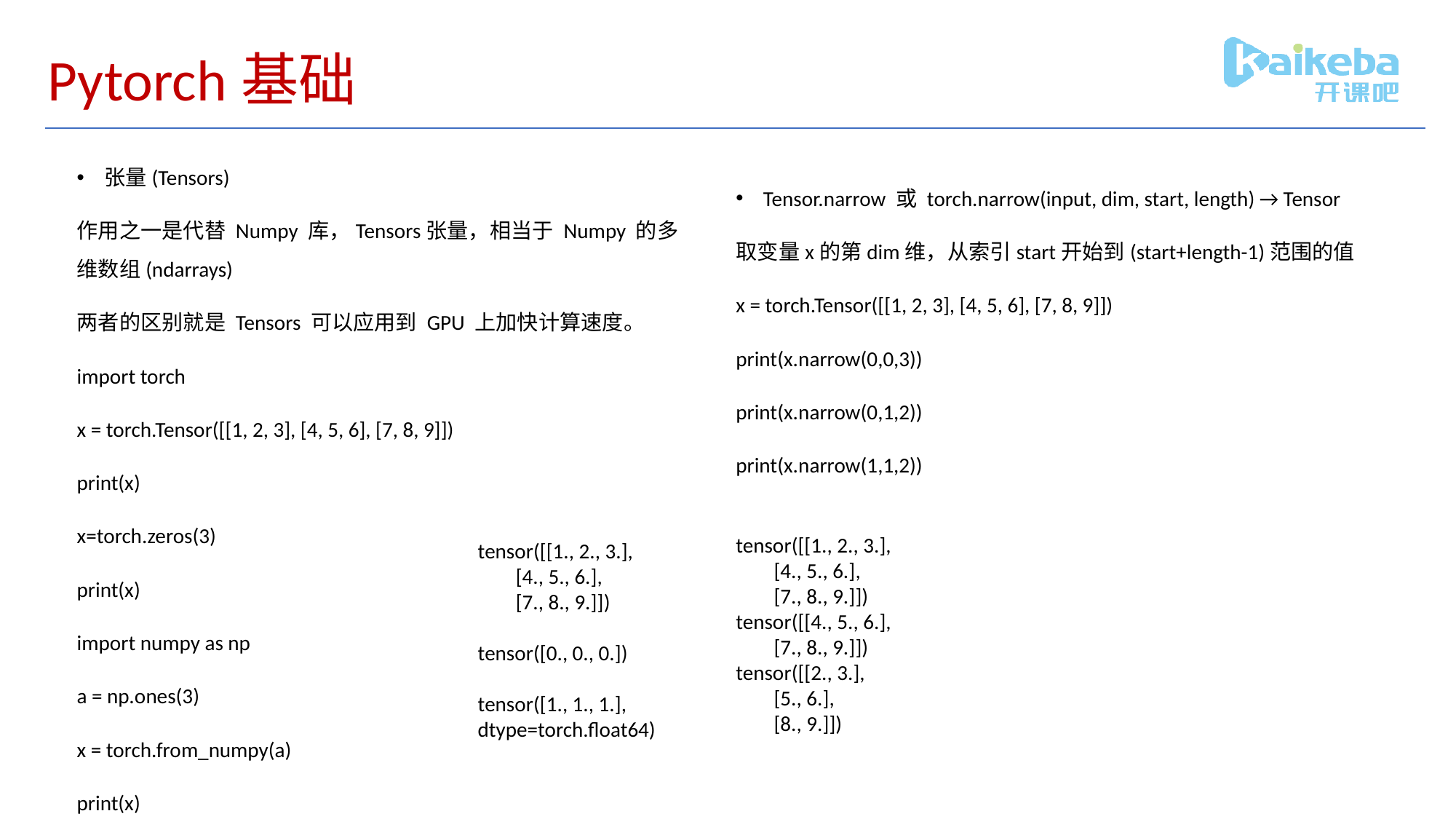

# Pytorch基础
张量(Tensors)
作用之一是代替 Numpy 库，Tensors张量，相当于 Numpy 的多维数组(ndarrays)
两者的区别就是 Tensors 可以应用到 GPU 上加快计算速度。
import torch
x = torch.Tensor([[1, 2, 3], [4, 5, 6], [7, 8, 9]])
print(x)
x=torch.zeros(3)
print(x)
import numpy as np
a = np.ones(3)
x = torch.from_numpy(a)
print(x)

Tensor.narrow 或 torch.narrow(input, dim, start, length) → Tensor
取变量x的第dim维，从索引start开始到(start+length-1)范围的值
x = torch.Tensor([[1, 2, 3], [4, 5, 6], [7, 8, 9]])
print(x.narrow(0,0,3))
print(x.narrow(0,1,2))
print(x.narrow(1,1,2))
tensor([[1., 2., 3.],
        [4., 5., 6.],
        [7., 8., 9.]])
tensor([[4., 5., 6.],
        [7., 8., 9.]])
tensor([[2., 3.],
        [5., 6.],
        [8., 9.]])
tensor([[1., 2., 3.],
        [4., 5., 6.],
        [7., 8., 9.]])

tensor([0., 0., 0.])

tensor([1., 1., 1.], dtype=torch.float64)